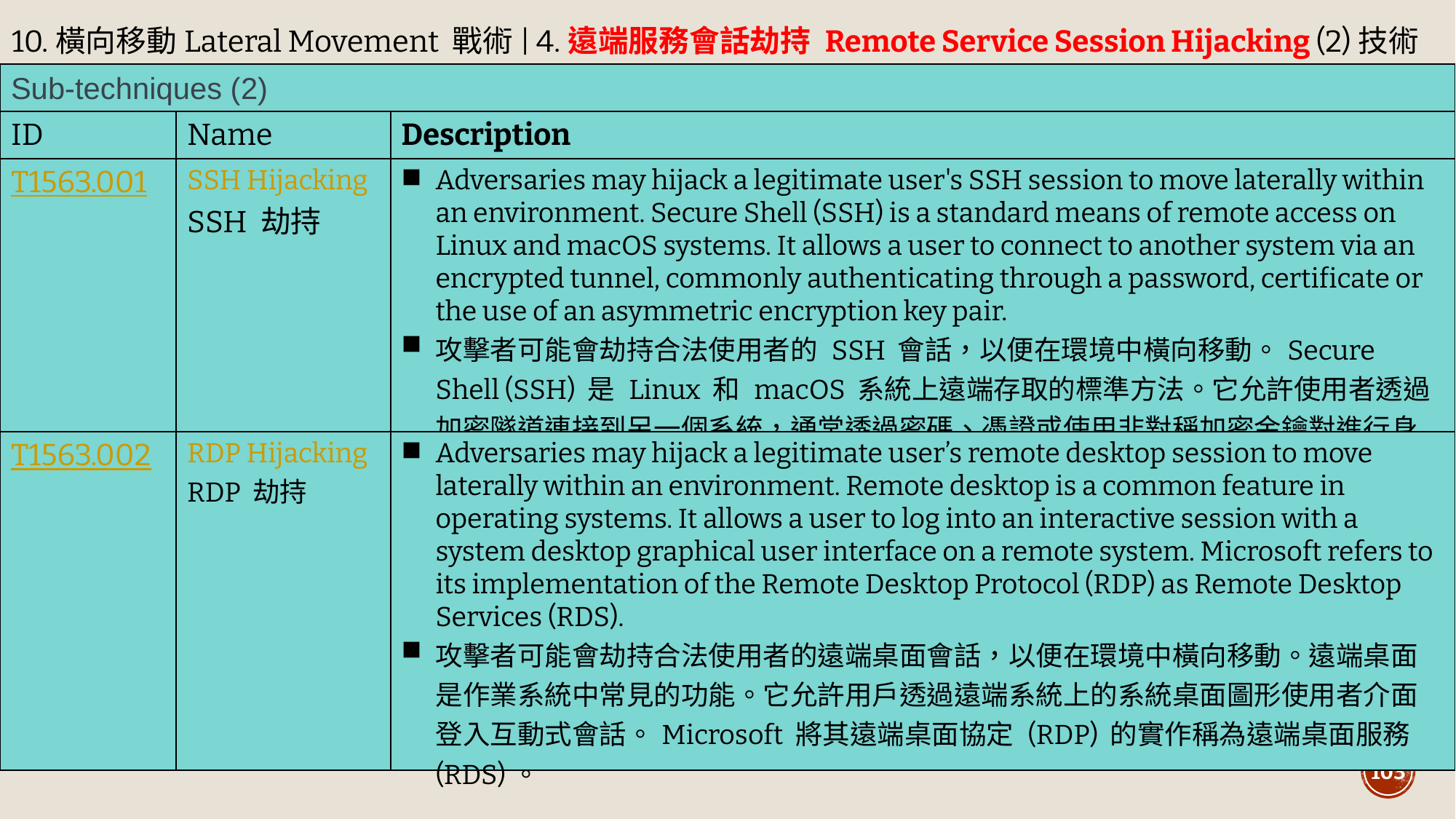

10.橫向移動Lateral Movement 戰術| 4.遠端服務會話劫持 Remote Service Session Hijacking (2)技術
| Sub-techniques (2) |  |  |
| --- | --- | --- |
| ID | Name | Description |
| T1563.001 | SSH Hijacking SSH 劫持 | Adversaries may hijack a legitimate user's SSH session to move laterally within an environment. Secure Shell (SSH) is a standard means of remote access on Linux and macOS systems. It allows a user to connect to another system via an encrypted tunnel, commonly authenticating through a password, certificate or the use of an asymmetric encryption key pair. 攻擊者可能會劫持合法使用者的 SSH 會話，以便在環境中橫向移動。Secure Shell (SSH) 是 Linux 和 macOS 系統上遠端存取的標準方法。它允許使用者透過加密隧道連接到另一個系統，通常透過密碼、憑證或使用非對稱加密金鑰對進行身份驗證。 |
| T1563.002 | RDP Hijacking RDP 劫持 | Adversaries may hijack a legitimate user’s remote desktop session to move laterally within an environment. Remote desktop is a common feature in operating systems. It allows a user to log into an interactive session with a system desktop graphical user interface on a remote system. Microsoft refers to its implementation of the Remote Desktop Protocol (RDP) as Remote Desktop Services (RDS). 攻擊者可能會劫持合法使用者的遠端桌面會話，以便在環境中橫向移動。遠端桌面是作業系統中常見的功能。它允許用戶透過遠端系統上的系統桌面圖形使用者介面登入互動式會話。Microsoft 將其遠端桌面協定 (RDP) 的實作稱為遠端桌面服務 (RDS)。 |

103